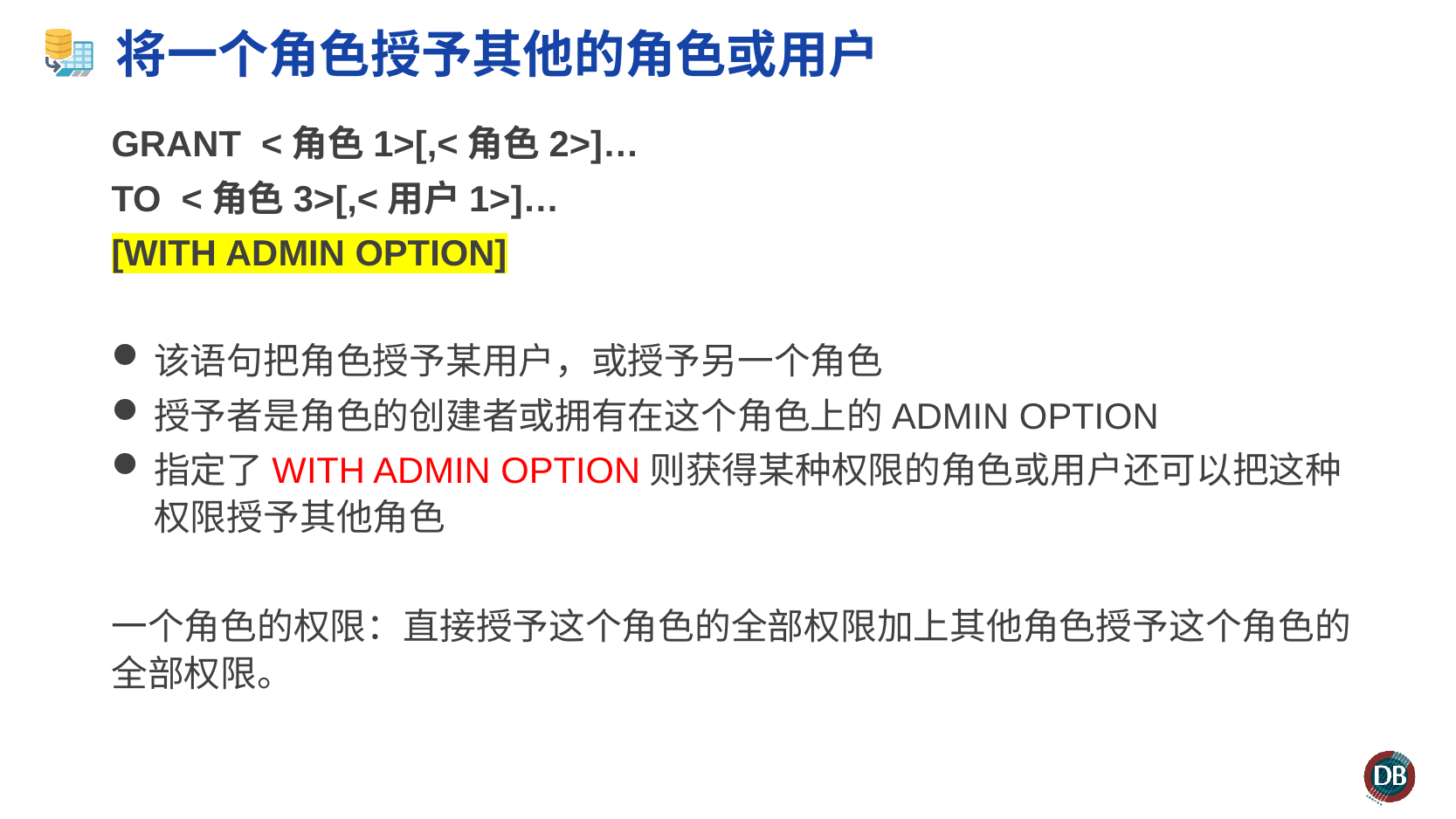

# 将一个角色授予其他的角色或用户
GRANT  <角色1>[,<角色2>]…
TO  <角色3>[,<用户1>]…
[WITH ADMIN OPTION]

该语句把角色授予某用户，或授予另一个角色
授予者是角色的创建者或拥有在这个角色上的ADMIN OPTION
指定了WITH ADMIN OPTION则获得某种权限的角色或用户还可以把这种权限授予其他角色

一个角色的权限：直接授予这个角色的全部权限加上其他角色授予这个角色的全部权限。